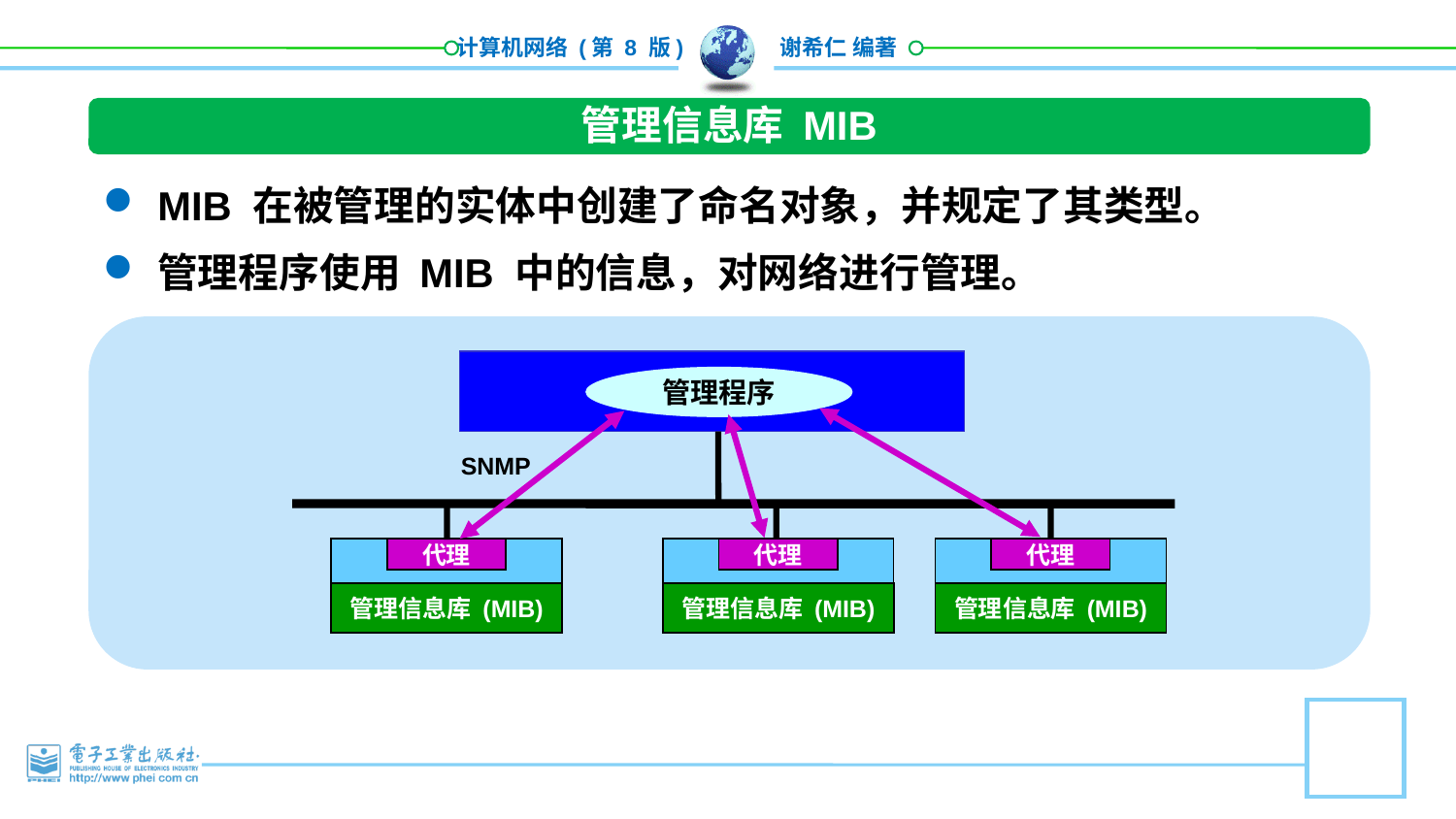

管理信息库 MIB

MIB 在被管理的实体中创建了命名对象，并规定了其类型。
管理程序使用 MIB 中的信息，对网络进行管理。

管理程序

SNMP

代理
管理信息库 (MIB)

代理
管理信息库 (MIB)

代理
管理信息库 (MIB)